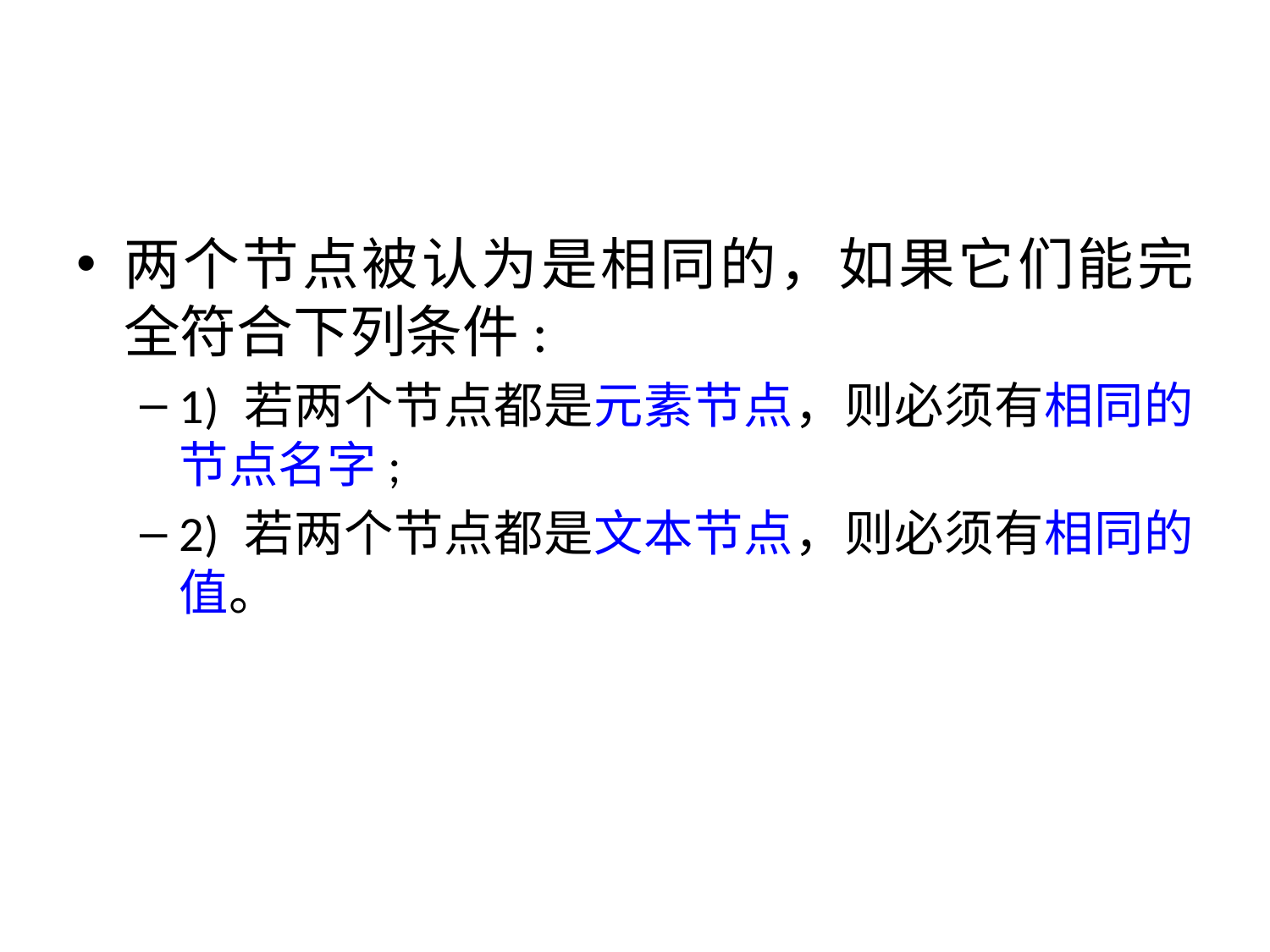

#
两个节点被认为是相同的，如果它们能完全符合下列条件:
1) 若两个节点都是元素节点，则必须有相同的节点名字;
2) 若两个节点都是文本节点，则必须有相同的值。